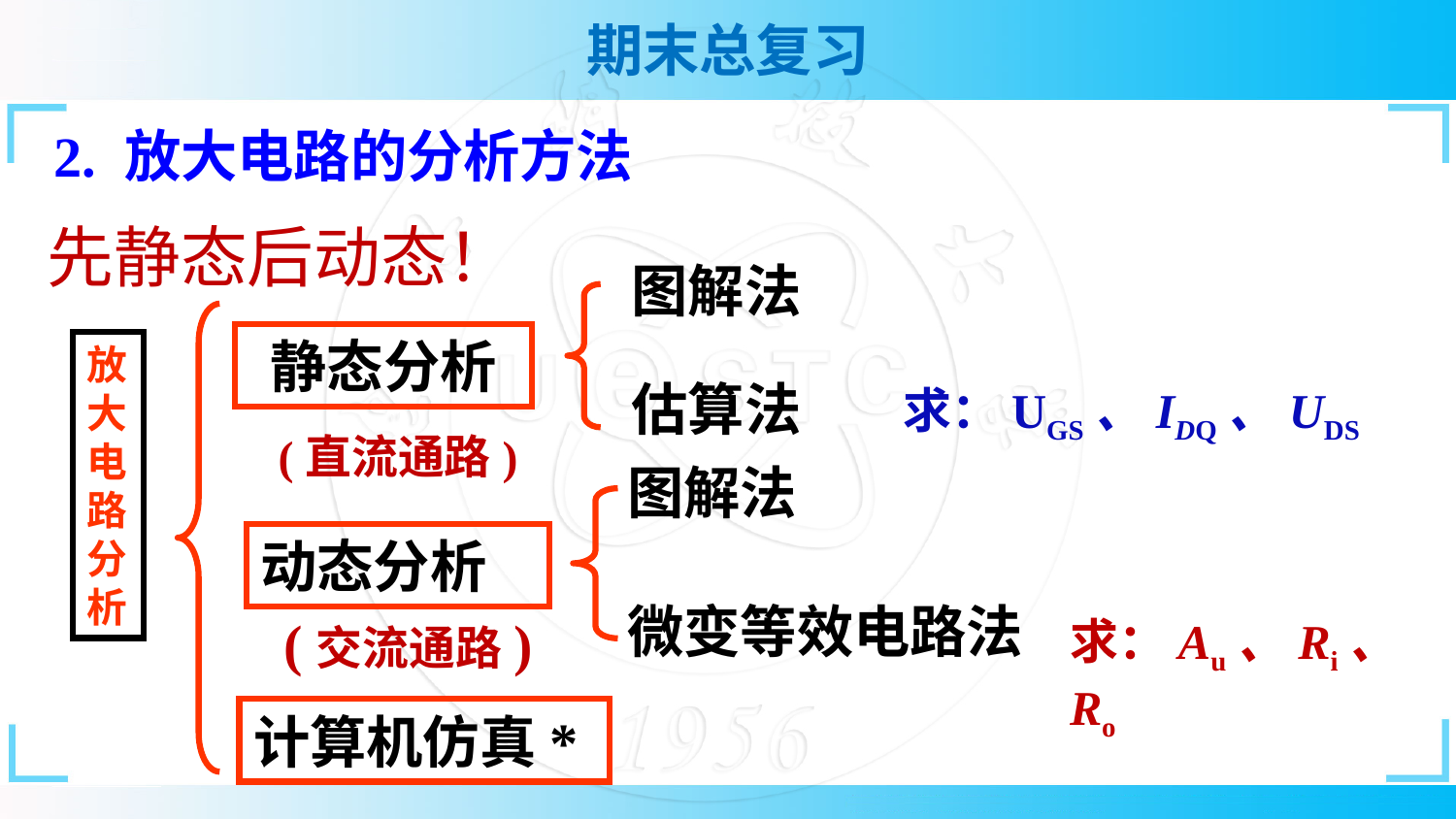

# 2. 放大电路的分析方法
先静态后动态！
图解法

静态分析
放大电路分析
估算法
求：UGS、IDQ、UDS
(直流通路)
图解法

动态分析
微变等效电路法
(交流通路)
求：Au、Ri、Ro
计算机仿真*